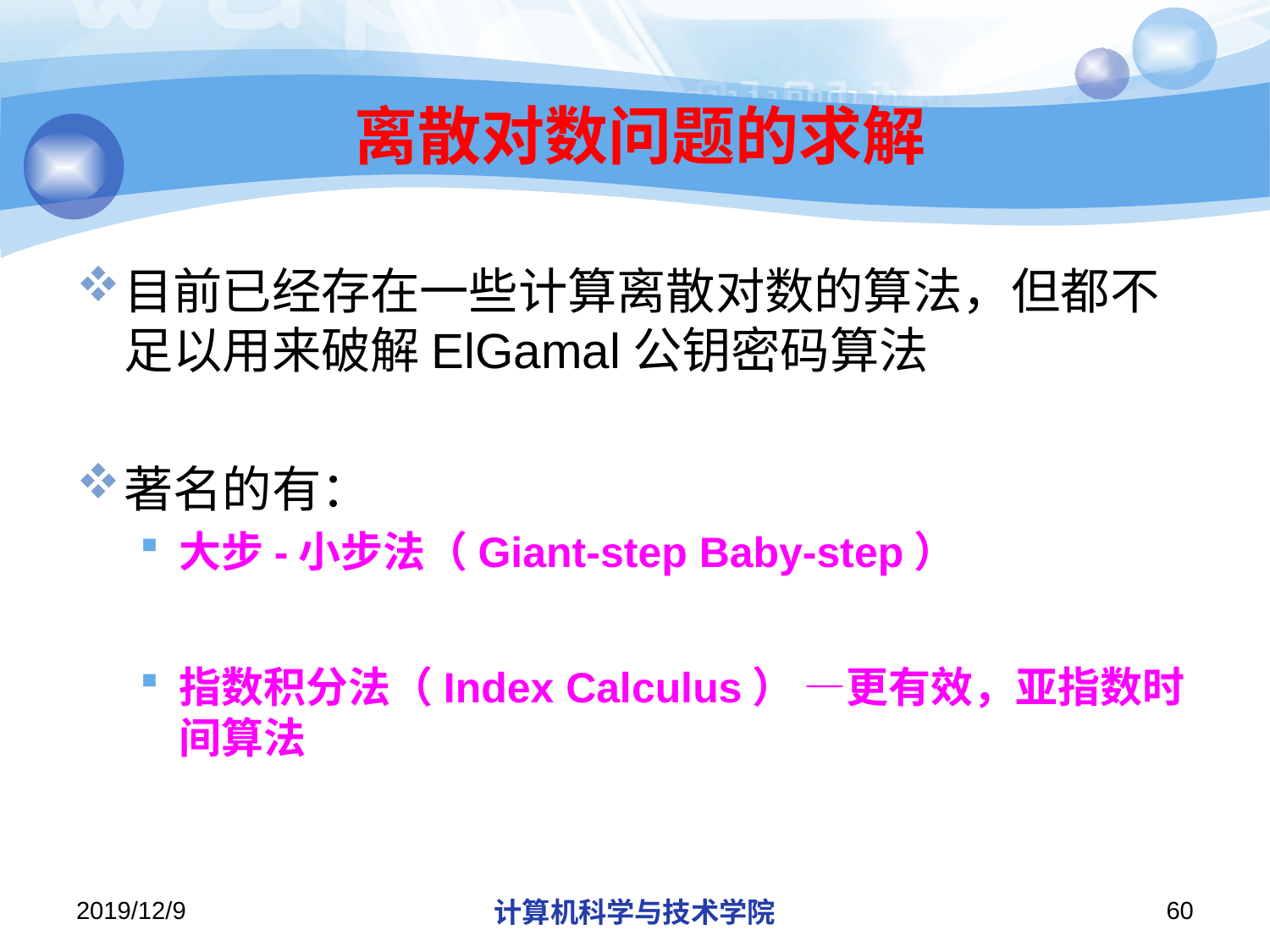

# 离散对数问题的求解
目前已经存在一些计算离散对数的算法，但都不足以用来破解ElGamal公钥密码算法

著名的有：
大步-小步法（Giant-step Baby-step）

指数积分法（Index Calculus） —更有效，亚指数时间算法
2019/12/9
计算机科学与技术学院
60